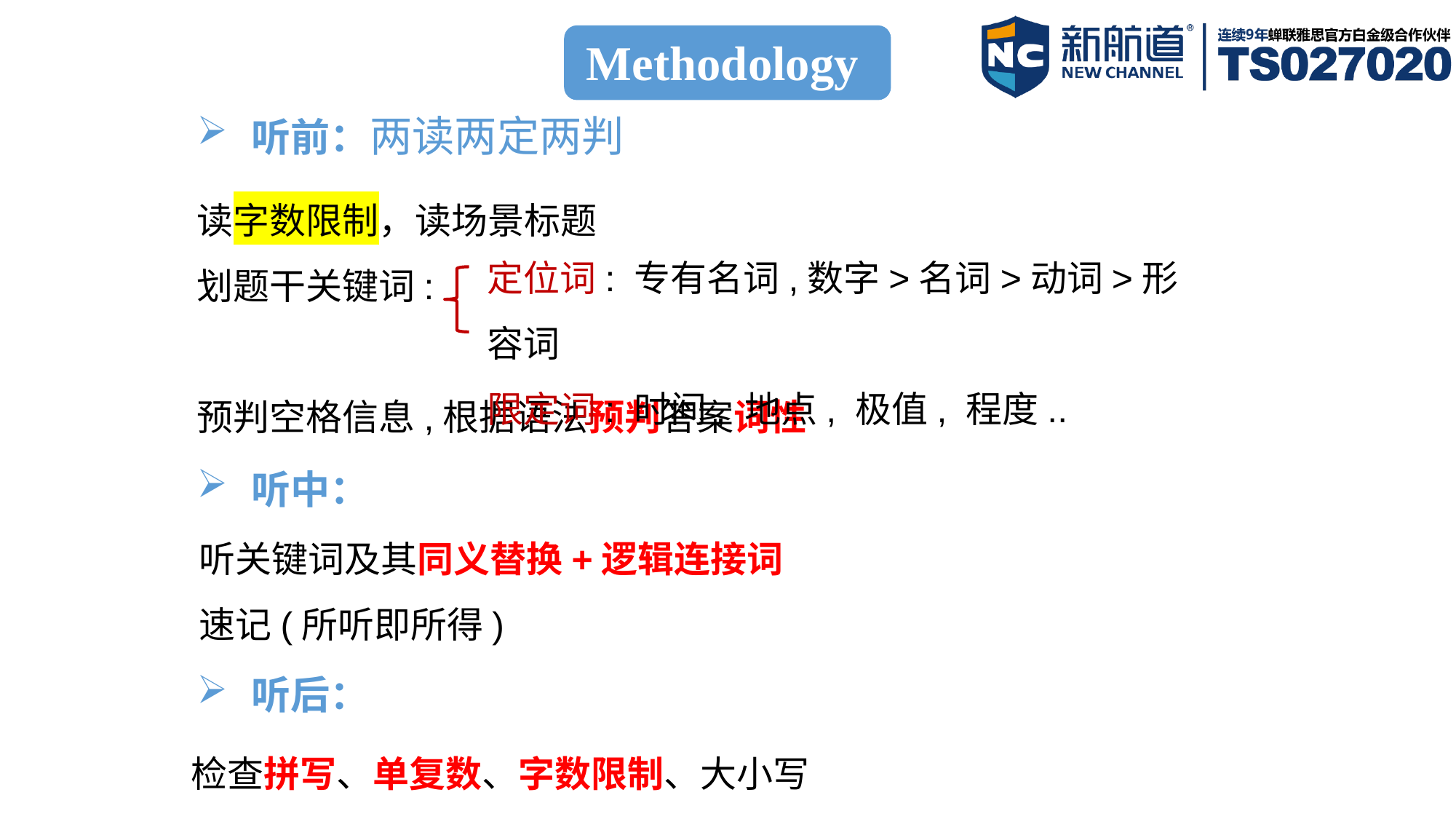

Methodology
听前：两读两定两判
读字数限制，读场景标题
划题干关键词:

预判空格信息,根据语法预判答案词性
定位词: 专有名词,数字>名词>动词>形容词
限定词: 时间, 地点, 极值, 程度..

听中：
 听关键词及其同义替换+逻辑连接词
 速记(所听即所得)
听后：
检查拼写、单复数、字数限制、大小写